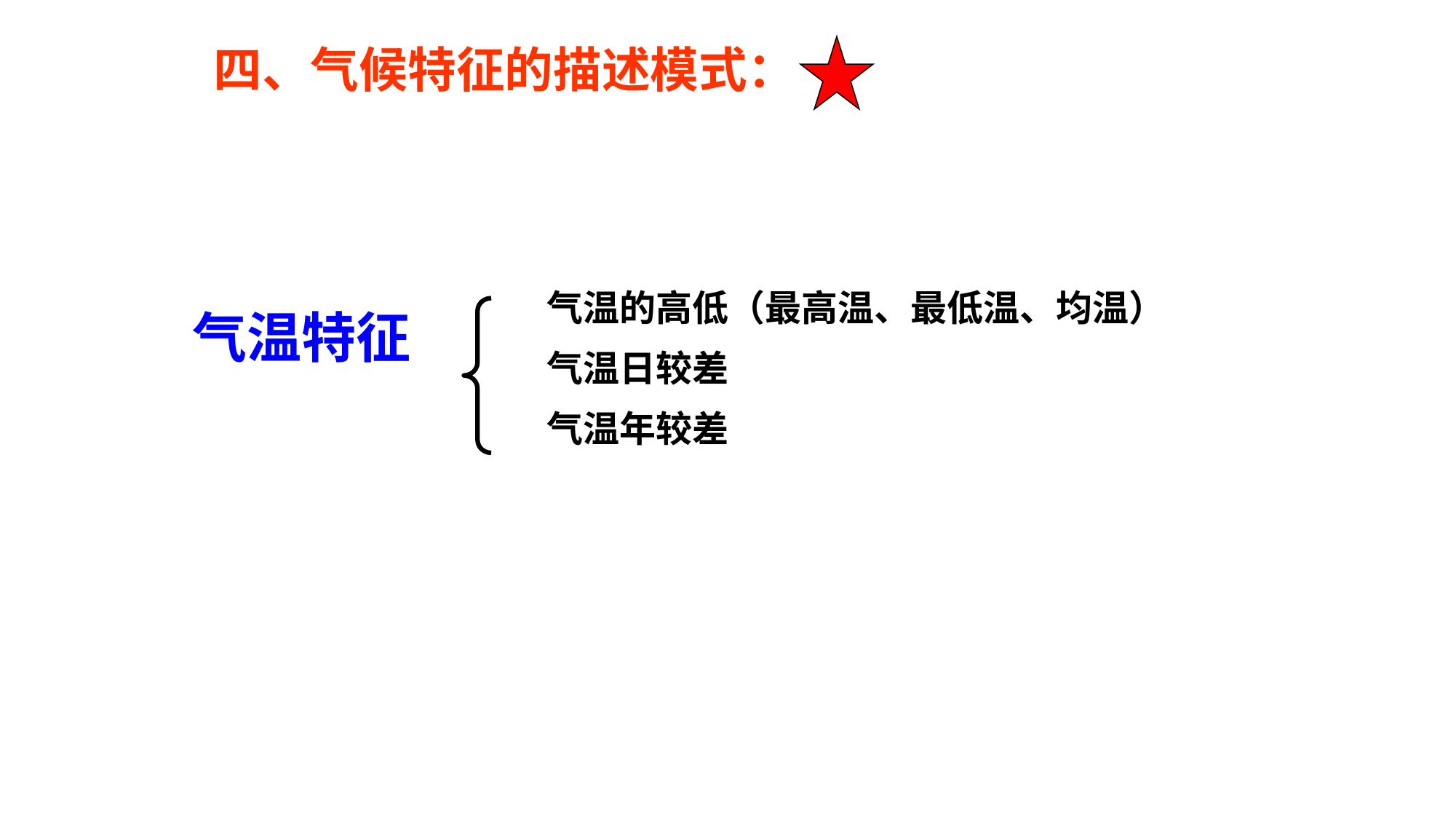

四、气候特征的描述模式：

气温的高低（最高温、最低温、均温）

气温日较差
气温年较差
气温特征